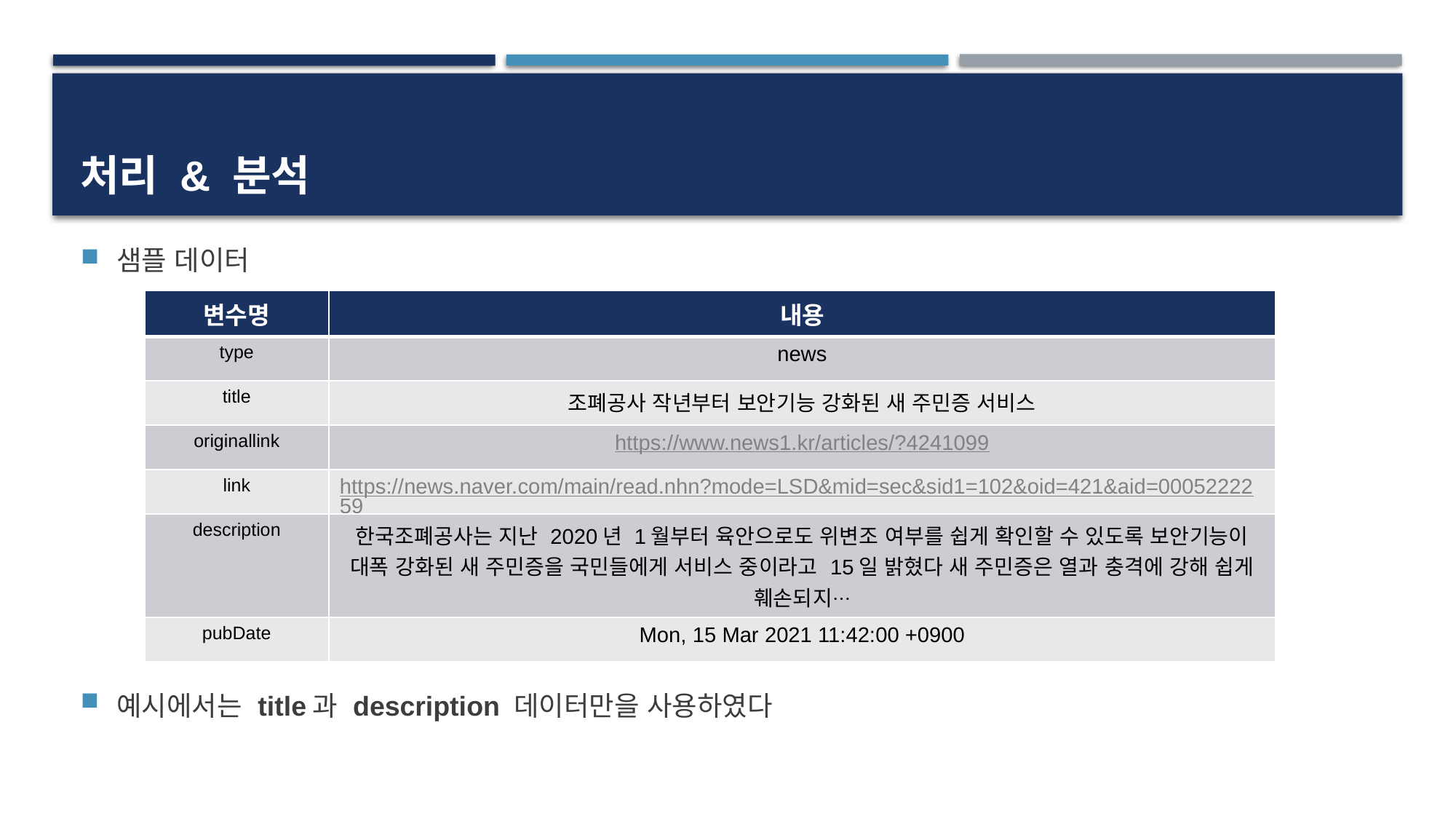

# 처리 & 분석
샘플 데이터
| 변수명 | 내용 |
| --- | --- |
| type | news |
| title | 조폐공사 작년부터 보안기능 강화된 새 주민증 서비스 |
| originallink | https://www.news1.kr/articles/?4241099 |
| link | https://news.naver.com/main/read.nhn?mode=LSD&mid=sec&sid1=102&oid=421&aid=0005222259 |
| description | 한국조폐공사는 지난 2020년 1월부터 육안으로도 위변조 여부를 쉽게 확인할 수 있도록 보안기능이 대폭 강화된 새 주민증을 국민들에게 서비스 중이라고 15일 밝혔다 새 주민증은 열과 충격에 강해 쉽게 훼손되지… |
| pubDate | Mon, 15 Mar 2021 11:42:00 +0900 |
예시에서는 title과 description 데이터만을 사용하였다